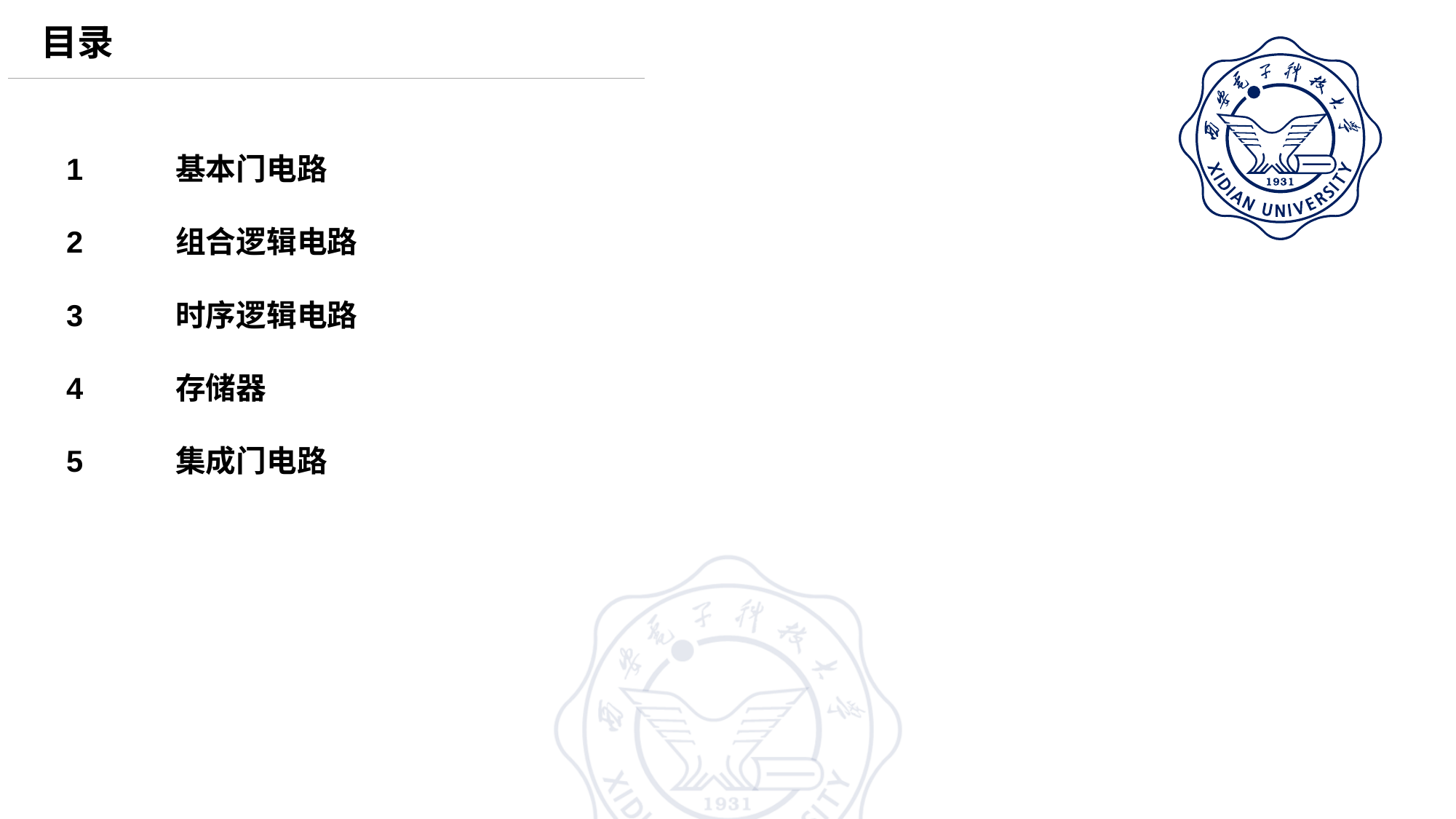

目录

1	基本门电路
2	组合逻辑电路
3	时序逻辑电路
4	存储器
5	集成门电路